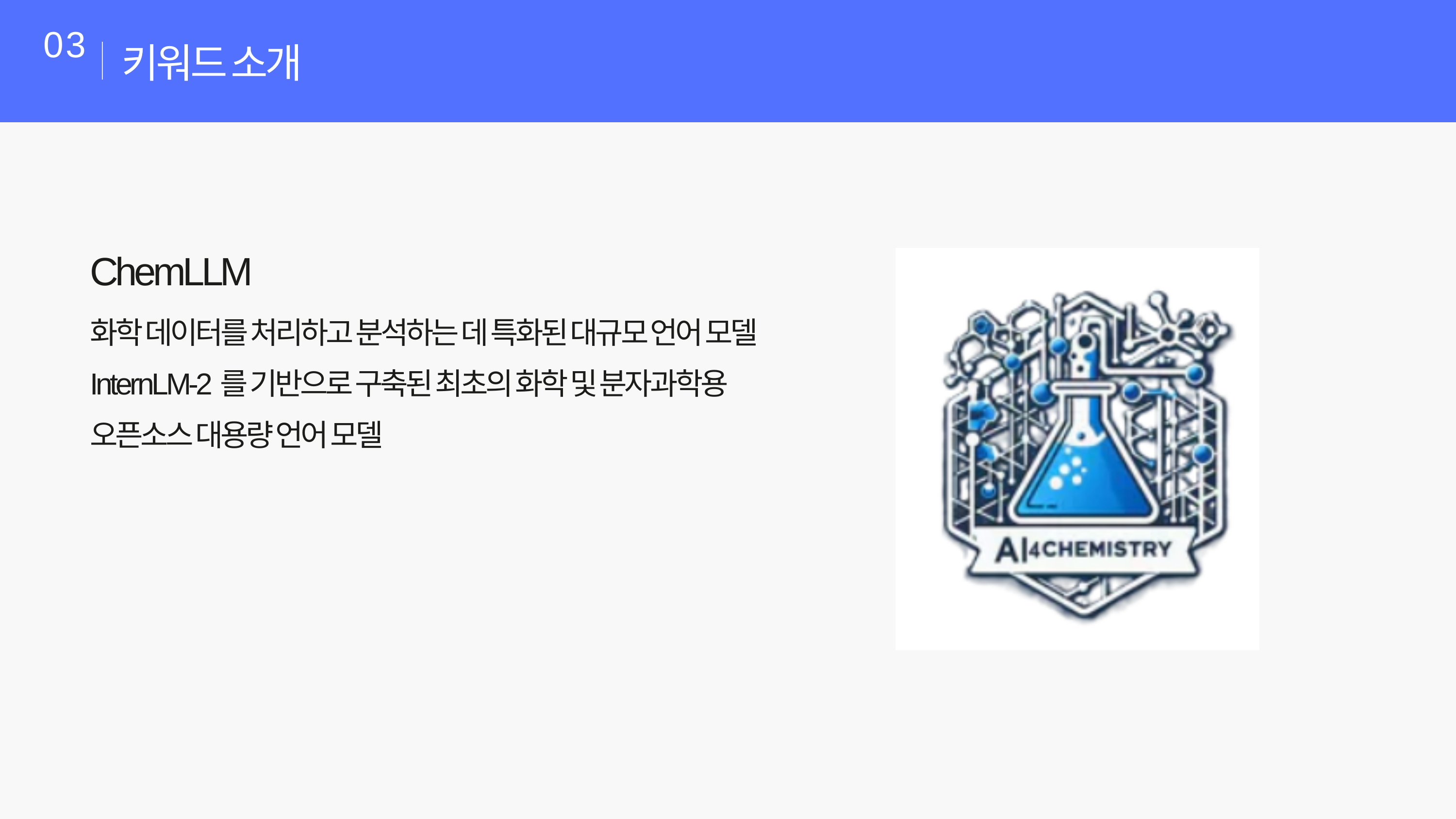

키워드 소개

03

ChemLLM

화학 데이터를 처리하고 분석하는 데 특화된 대규모 언어 모델
InternLM-2를 기반으로 구축된 최초의 화학 및 분자과학용 오픈소스 대용량 언어 모델